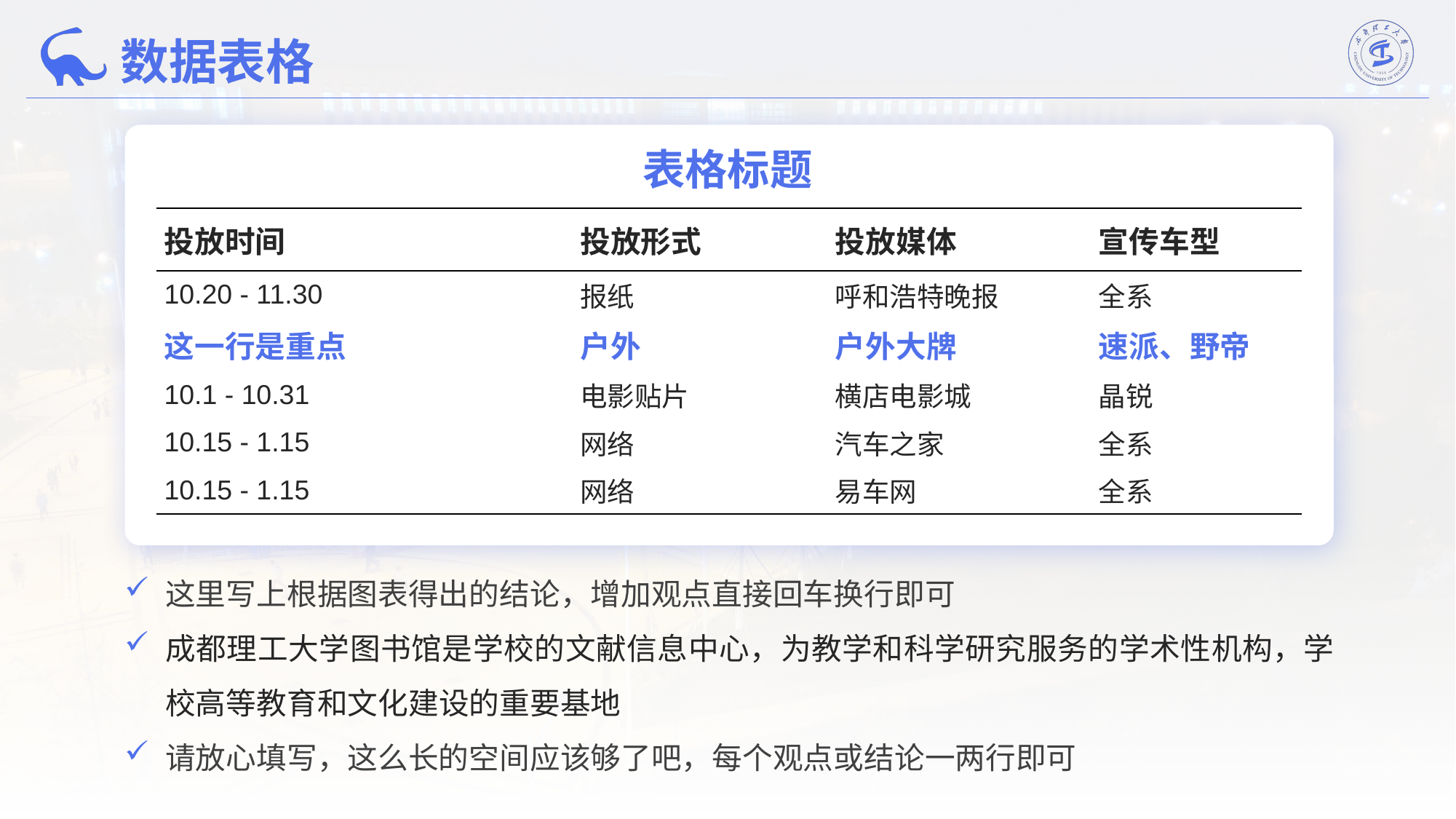

数据表格

表格标题
| 投放时间 | 投放形式 | 投放媒体 | 宣传车型 |
| --- | --- | --- | --- |
| 10.20 - 11.30 | 报纸 | 呼和浩特晚报 | 全系 |
| 这一行是重点 | 户外 | 户外大牌 | 速派、野帝 |
| 10.1 - 10.31 | 电影贴片 | 横店电影城 | 晶锐 |
| 10.15 - 1.15 | 网络 | 汽车之家 | 全系 |
| 10.15 - 1.15 | 网络 | 易车网 | 全系 |
这里写上根据图表得出的结论，增加观点直接回车换行即可
成都理工大学图书馆是学校的文献信息中心，为教学和科学研究服务的学术性机构，学校高等教育和文化建设的重要基地
请放心填写，这么长的空间应该够了吧，每个观点或结论一两行即可